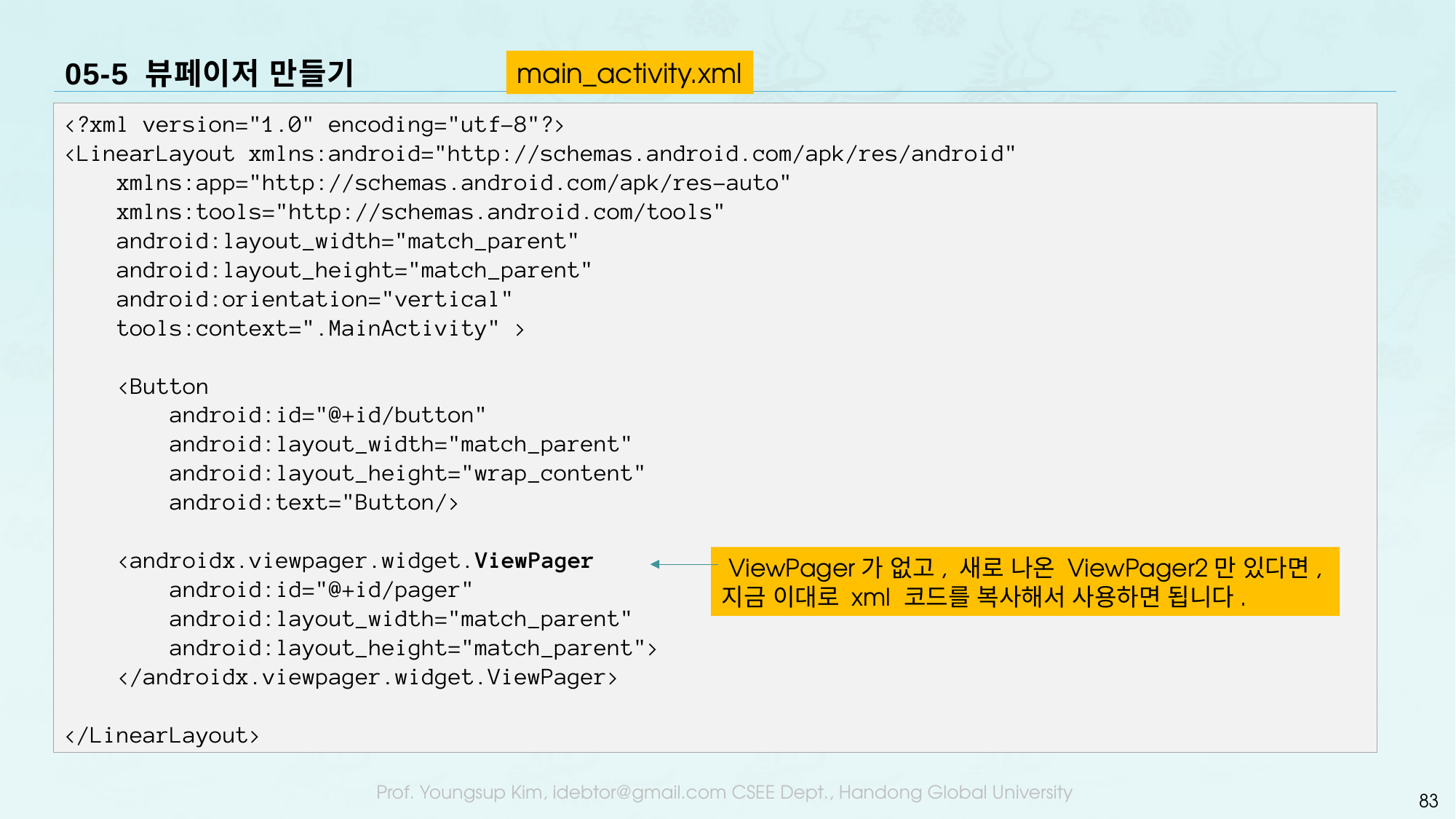

# 05-5 뷰페이저 만들기
main_activity.xml

<?xml version="1.0" encoding="utf-8"?>
<LinearLayout xmlns:android="http://schemas.android.com/apk/res/android"
    xmlns:app="http://schemas.android.com/apk/res-auto"
    xmlns:tools="http://schemas.android.com/tools"
    android:layout_width="match_parent"
    android:layout_height="match_parent"
    android:orientation="vertical"
    tools:context=".MainActivity" >

    <Button
        android:id="@+id/button"
        android:layout_width="match_parent"
        android:layout_height="wrap_content"
        android:text="Button/>

    <androidx.viewpager.widget.ViewPager
        android:id="@+id/pager"
        android:layout_width="match_parent"
        android:layout_height="match_parent">
    </androidx.viewpager.widget.ViewPager>

</LinearLayout>
 ViewPager가 없고, 새로 나온 ViewPager2만 있다면,
지금 이대로 xml 코드를 복사해서 사용하면 됩니다.
83